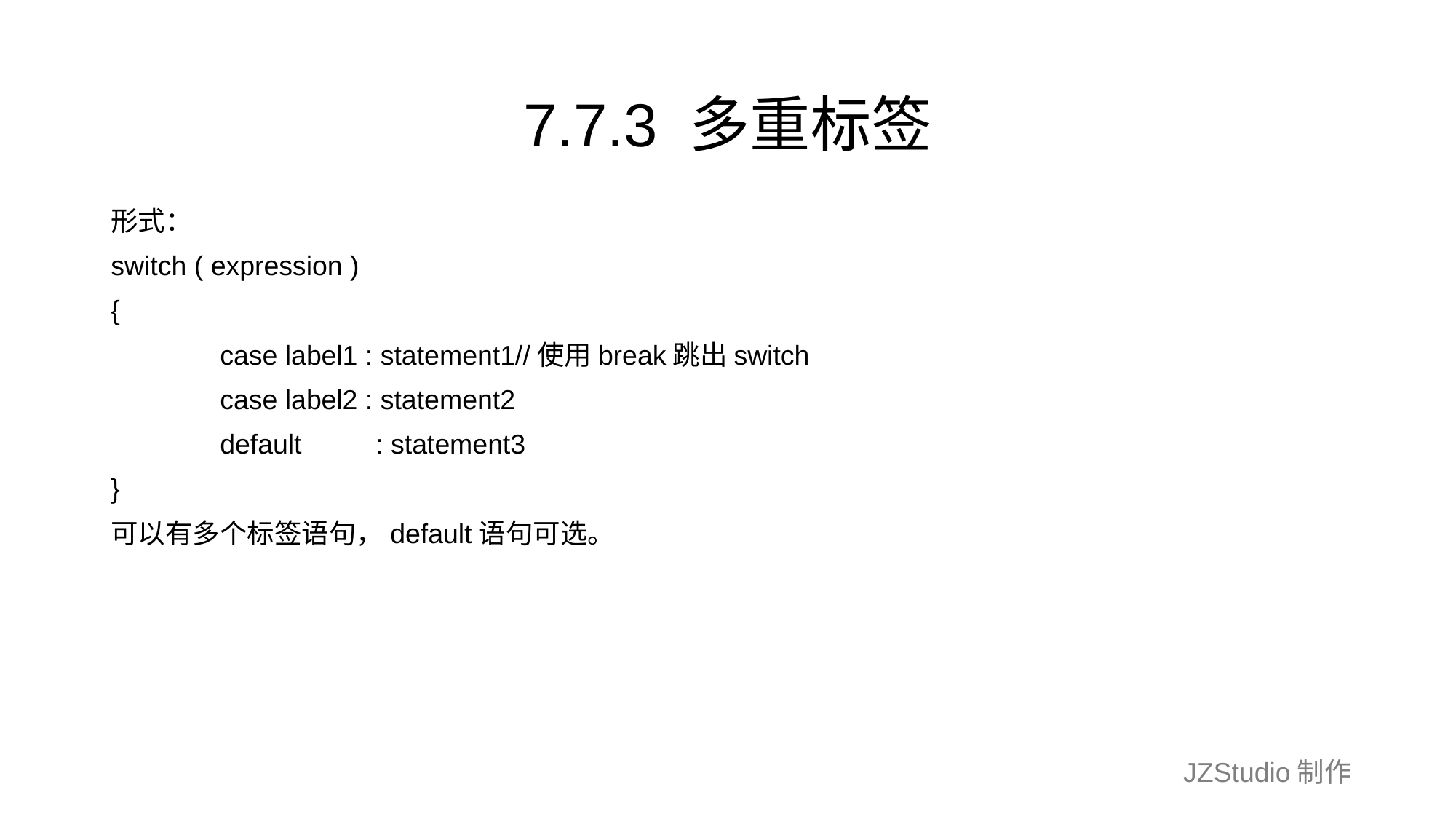

# 7.7.3 多重标签
形式：
switch ( expression )
{
	case label1 : statement1//使用break跳出switch
	case label2 : statement2
	default　　 : statement3
}
可以有多个标签语句，default语句可选。